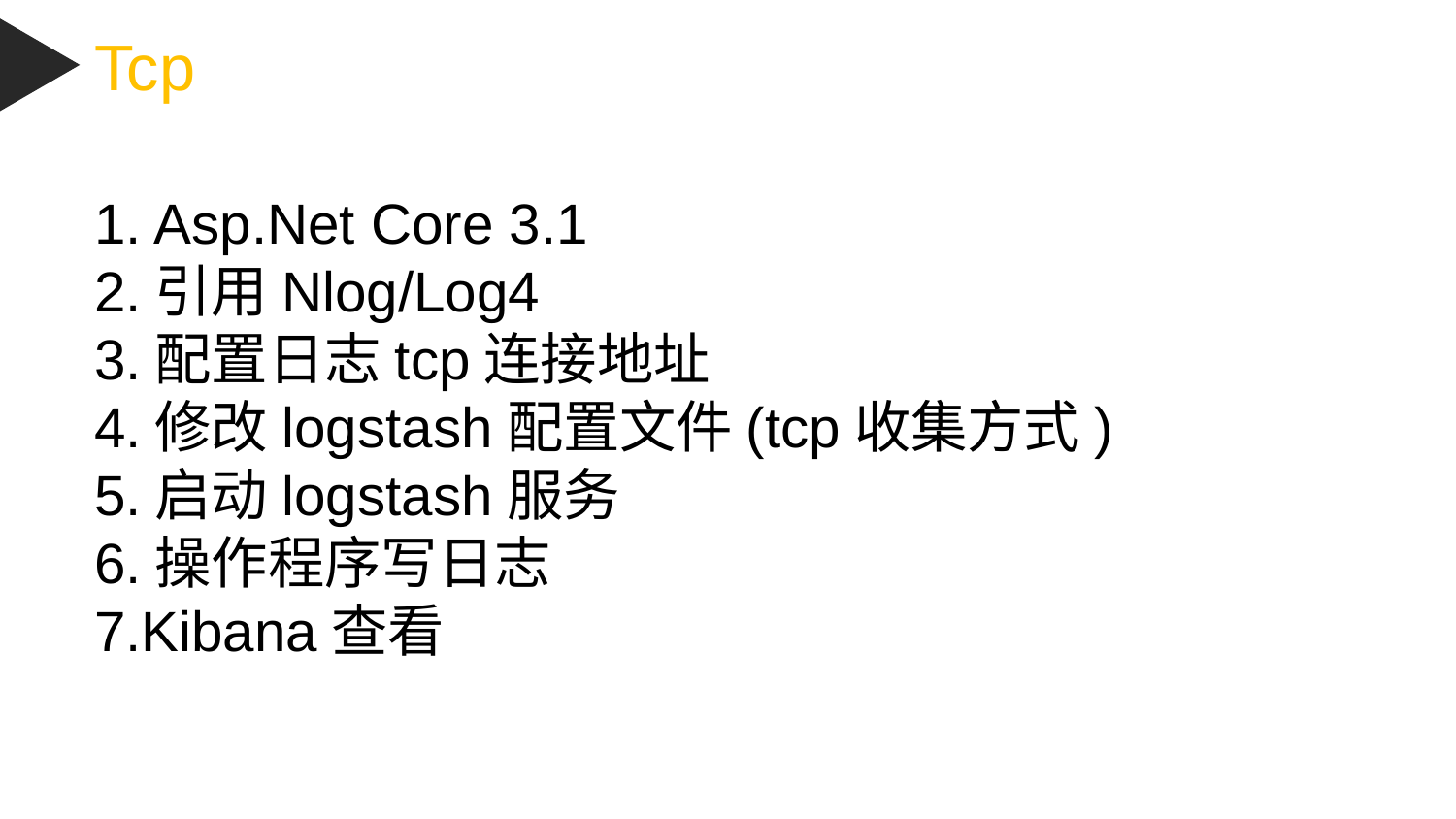

Tcp

1. Asp.Net Core 3.1
2.引用Nlog/Log4
3.配置日志tcp连接地址
4.修改logstash配置文件(tcp收集方式)
5.启动logstash服务
6.操作程序写日志
7.Kibana查看